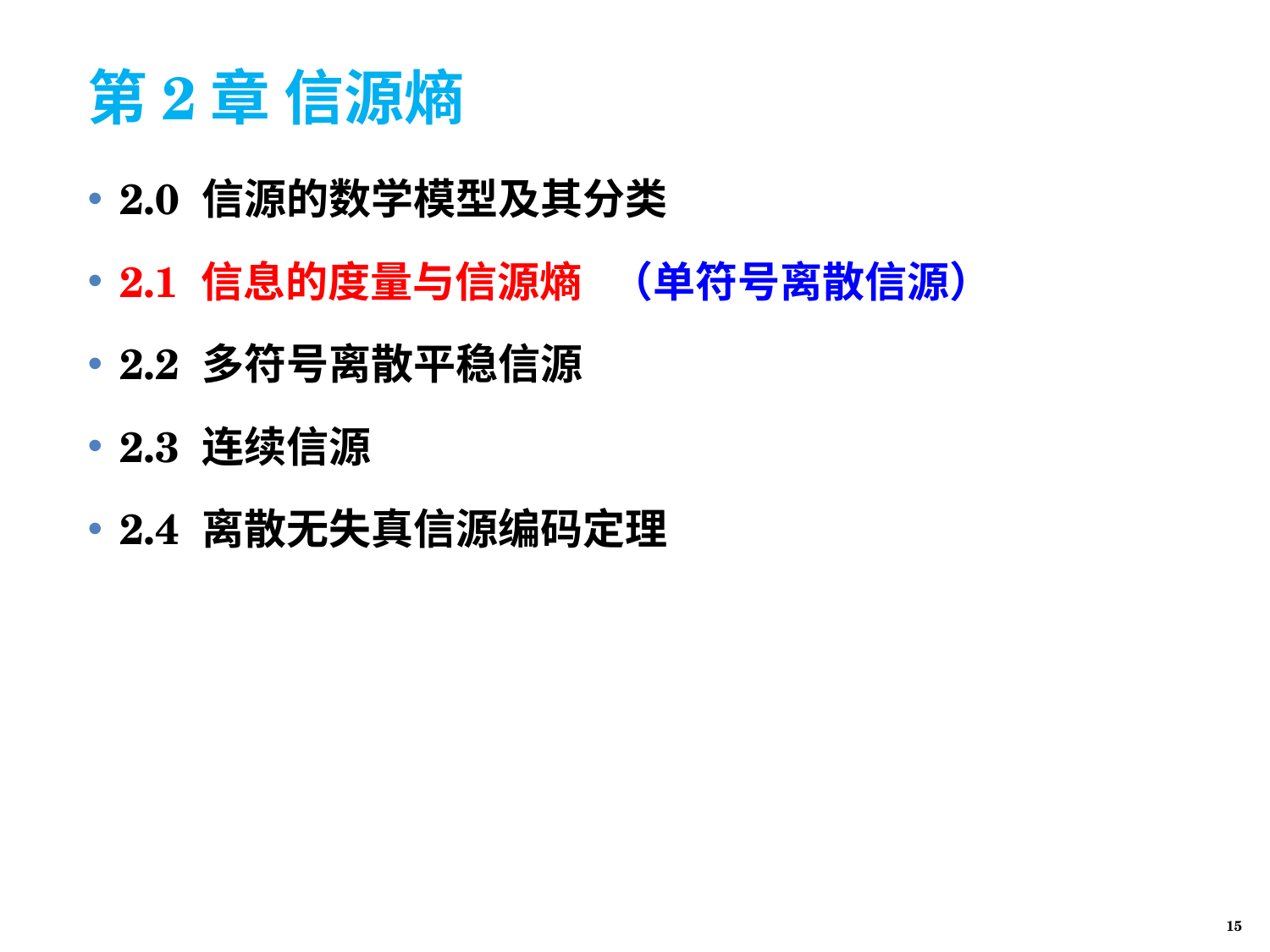

# 第2章 信源熵
2.0 信源的数学模型及其分类
2.1 信息的度量与信源熵   （单符号离散信源）
2.2 多符号离散平稳信源
2.3 连续信源
2.4 离散无失真信源编码定理
15